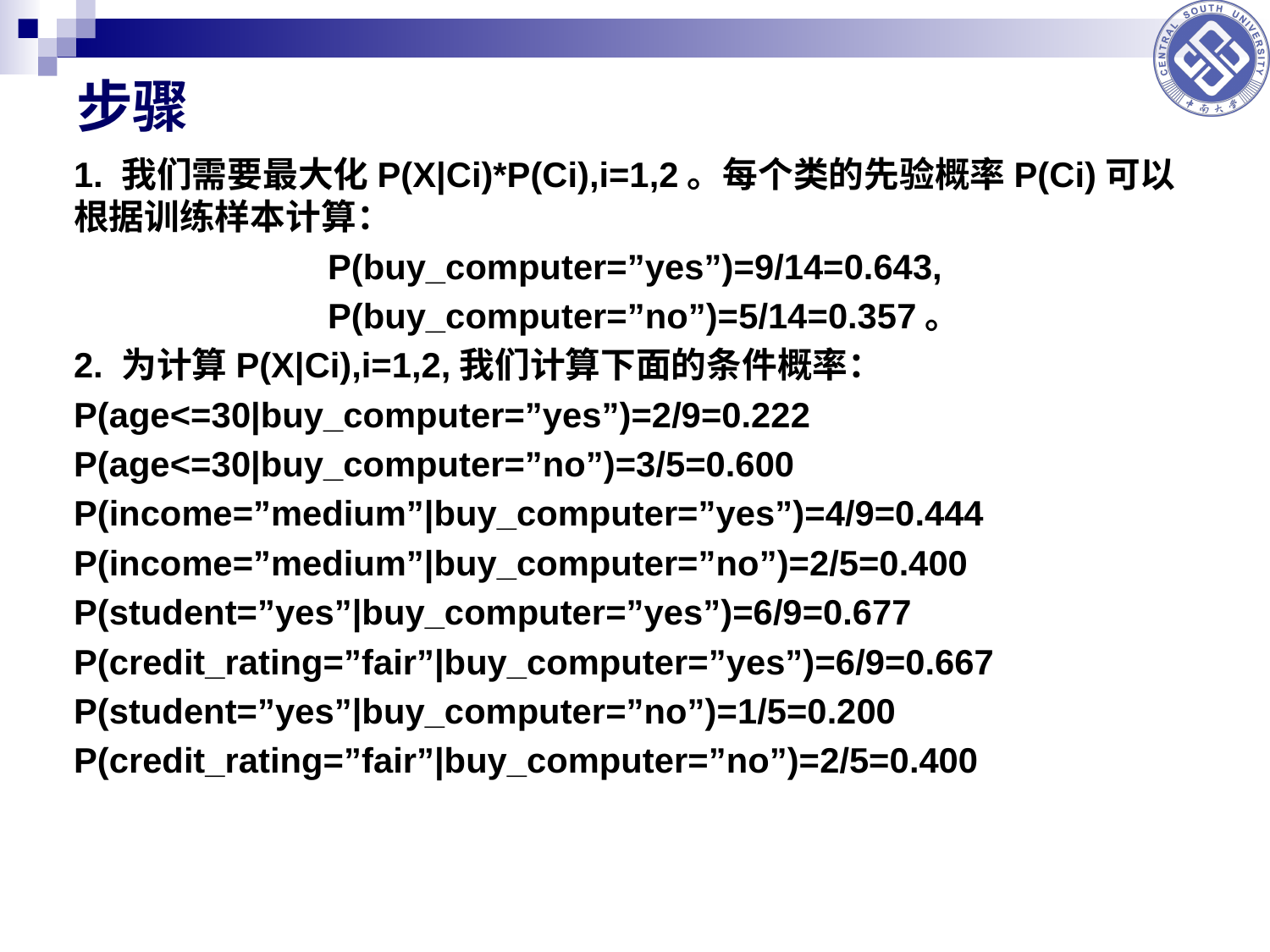

# 步骤
1. 我们需要最大化P(X|Ci)*P(Ci),i=1,2。每个类的先验概率P(Ci)可以根据训练样本计算：
		P(buy_computer=”yes”)=9/14=0.643,
		P(buy_computer=”no”)=5/14=0.357。
2. 为计算P(X|Ci),i=1,2,我们计算下面的条件概率：
P(age<=30|buy_computer=”yes”)=2/9=0.222
P(age<=30|buy_computer=”no”)=3/5=0.600
P(income=”medium”|buy_computer=”yes”)=4/9=0.444
P(income=”medium”|buy_computer=”no”)=2/5=0.400
P(student=”yes”|buy_computer=”yes”)=6/9=0.677
P(credit_rating=”fair”|buy_computer=”yes”)=6/9=0.667
P(student=”yes”|buy_computer=”no”)=1/5=0.200
P(credit_rating=”fair”|buy_computer=”no”)=2/5=0.400